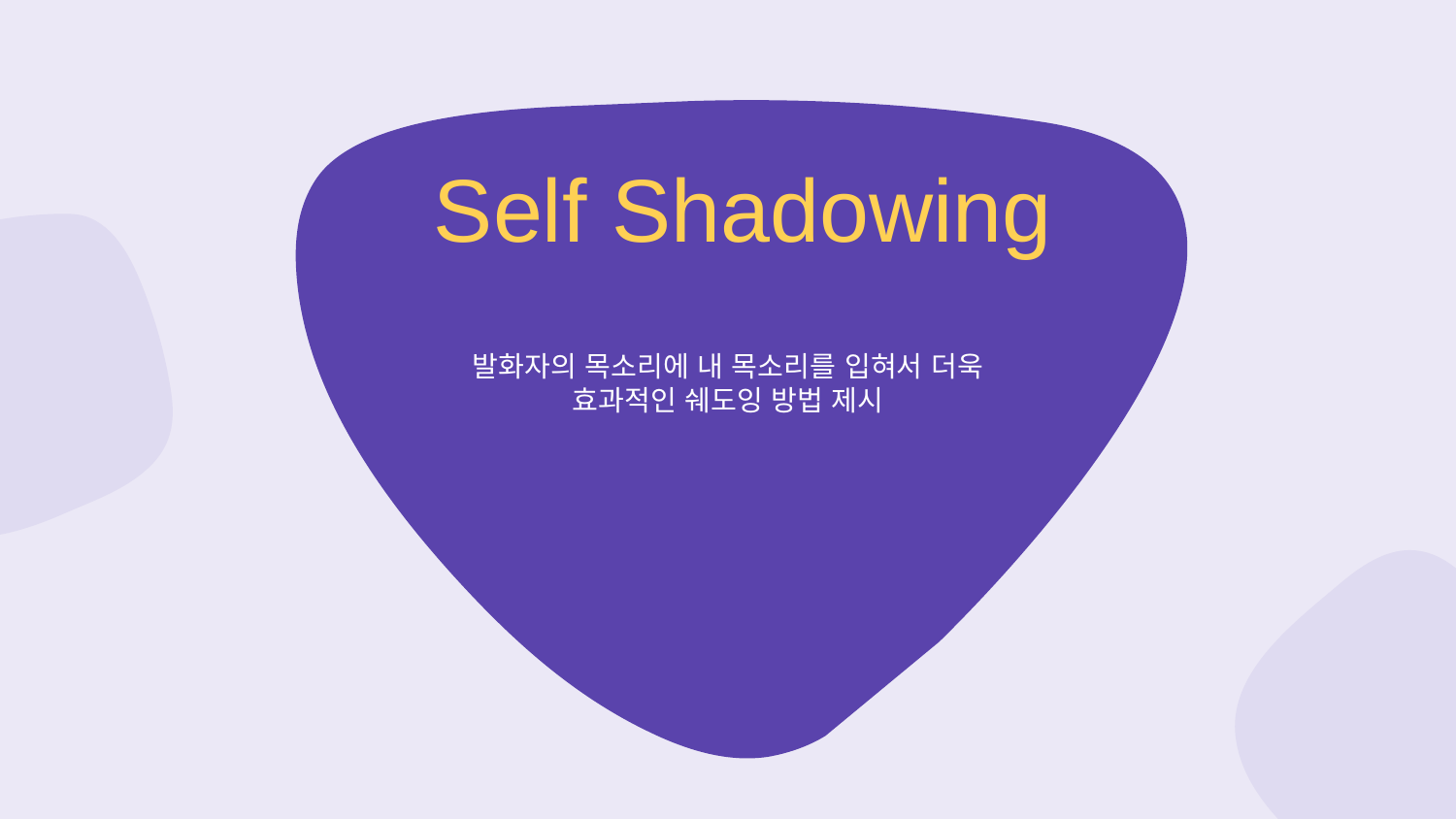

# Self Shadowing
발화자의 목소리에 내 목소리를 입혀서 더욱 효과적인 쉐도잉 방법 제시